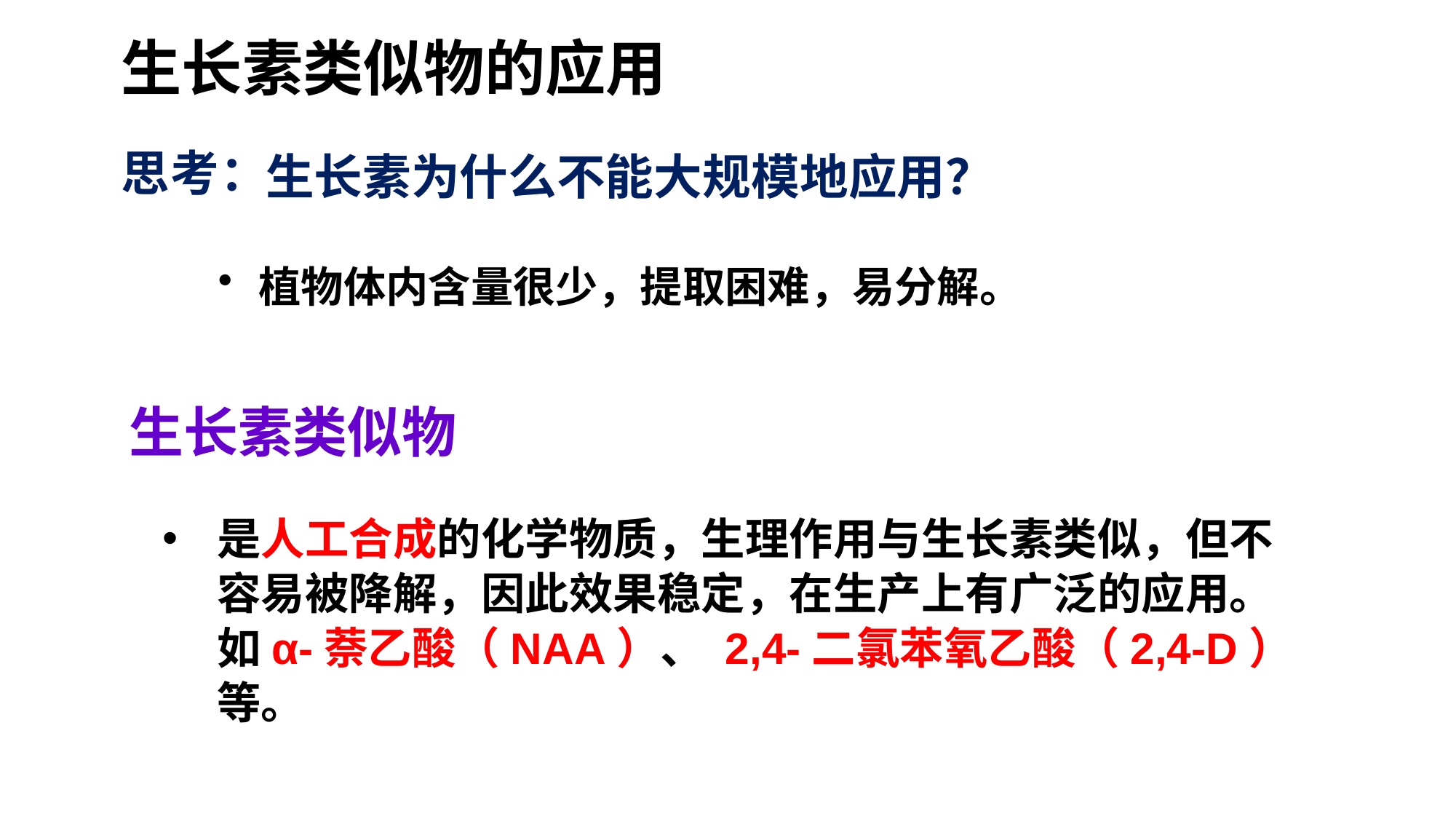

生长素类似物的应用
思考：
生长素为什么不能大规模地应用？
植物体内含量很少，提取困难，易分解。
生长素类似物
是人工合成的化学物质，生理作用与生长素类似，但不容易被降解，因此效果稳定，在生产上有广泛的应用。如α-萘乙酸（NAA）、 2,4-二氯苯氧乙酸（2,4-D）等。